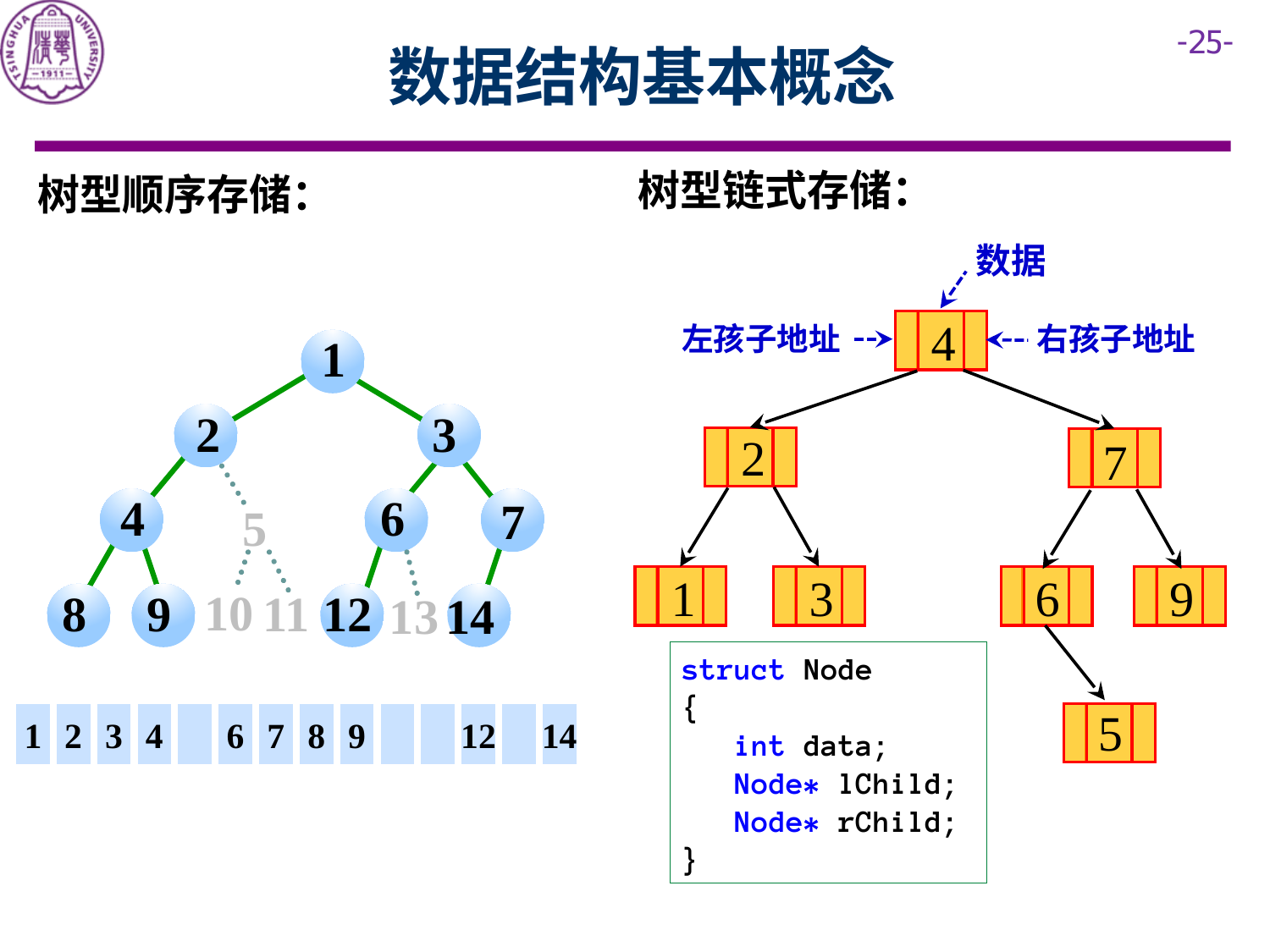

# 数据结构基本概念
树型链式存储：
树型顺序存储：
数据
4

右孩子地址
左孩子地址
1

3
2

2
7

4
6
7

5

6
9
1
3

10
11
8
9
12
13
14

struct Node
{
   int data;
   Node* lChild;
   Node* rChild;
}
5
1
2
3
4

6
7
8
9

12

14